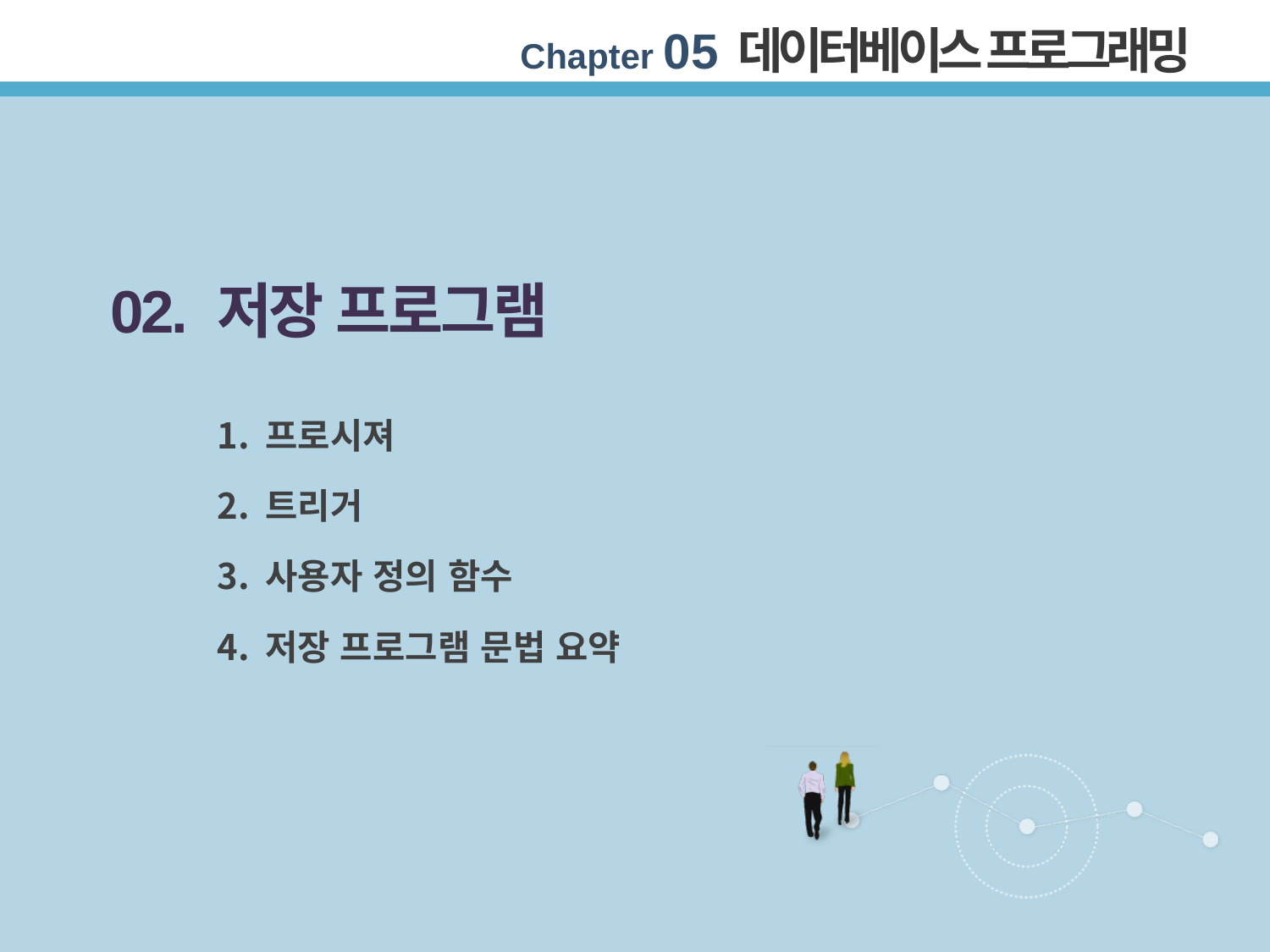

02. 저장 프로그램
프로시져
트리거
사용자 정의 함수
저장 프로그램 문법 요약